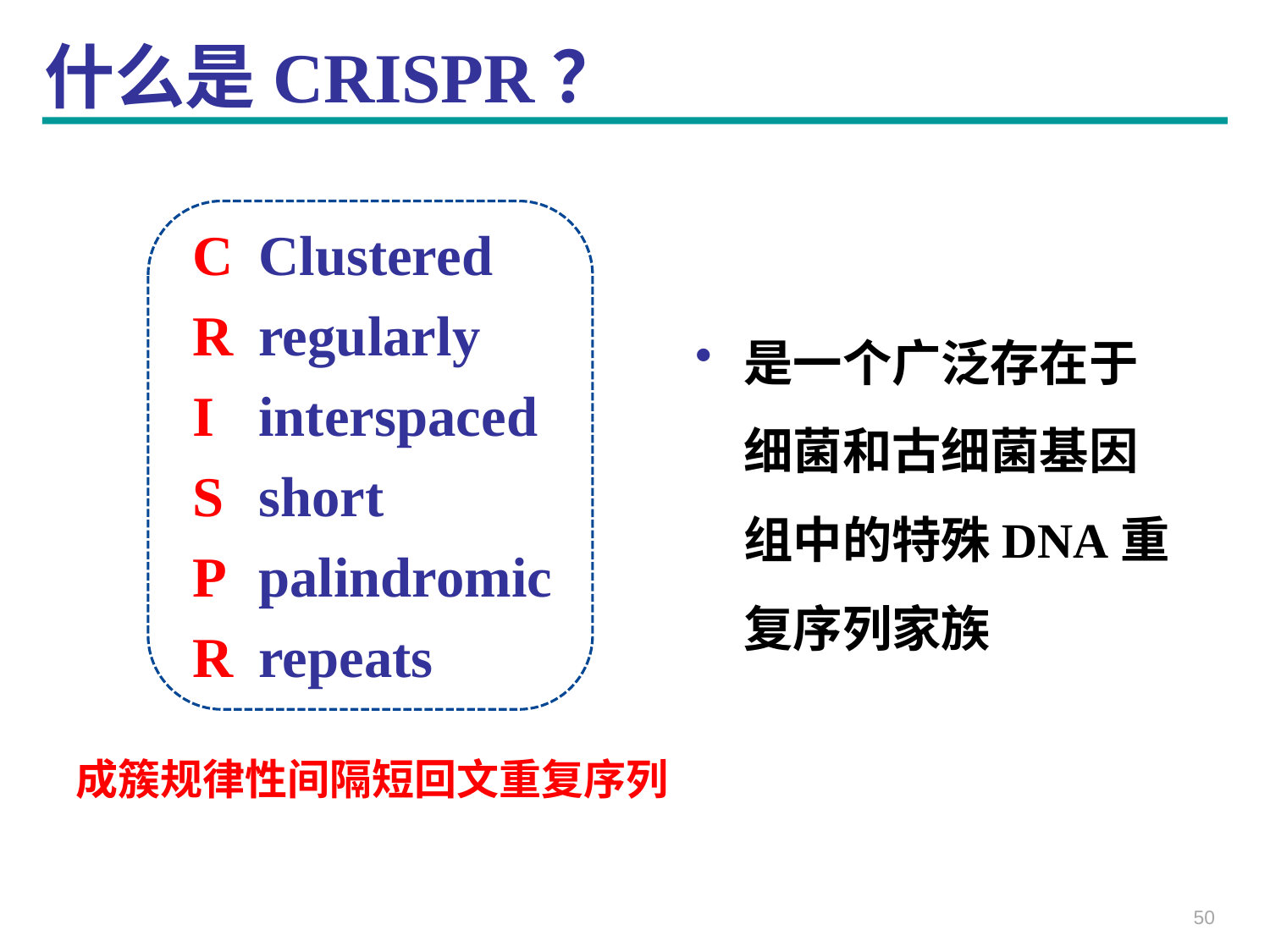

# 什么是CRISPR？

| C | Clustered |
| --- | --- |
| R | regularly |
| I | interspaced |
| S | short |
| P | palindromic |
| R | repeats |
是一个广泛存在于细菌和古细菌基因组中的特殊DNA重复序列家族
成簇规律性间隔短回文重复序列
50